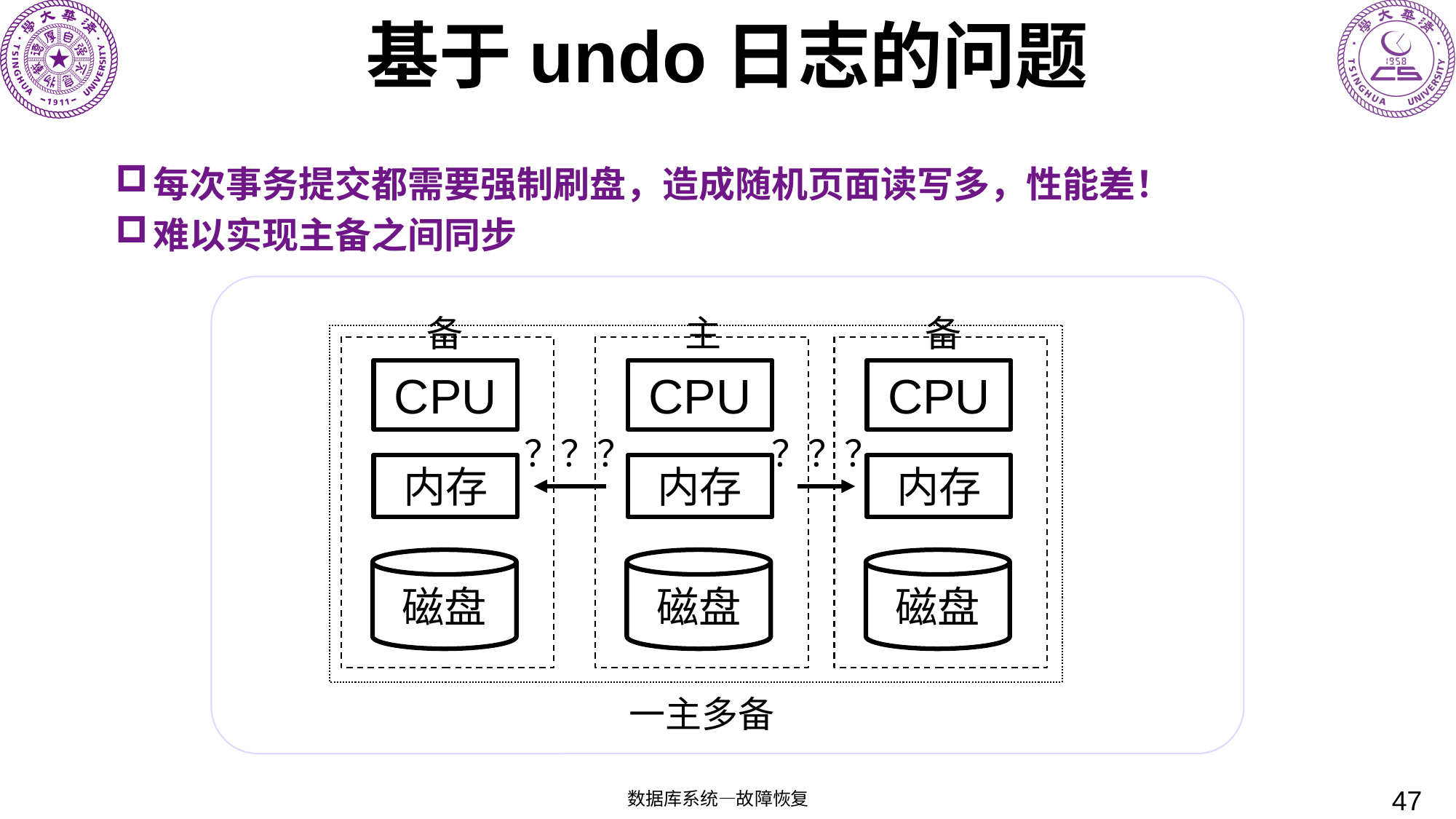

# 基于undo日志的问题
每次事务提交都需要强制刷盘，造成随机页面读写多，性能差！
难以实现主备之间同步

备
主
备

CPU
CPU
CPU
？？？
？？？
内存
内存
内存
磁盘
磁盘
磁盘
一主多备
47
数据库系统—故障恢复